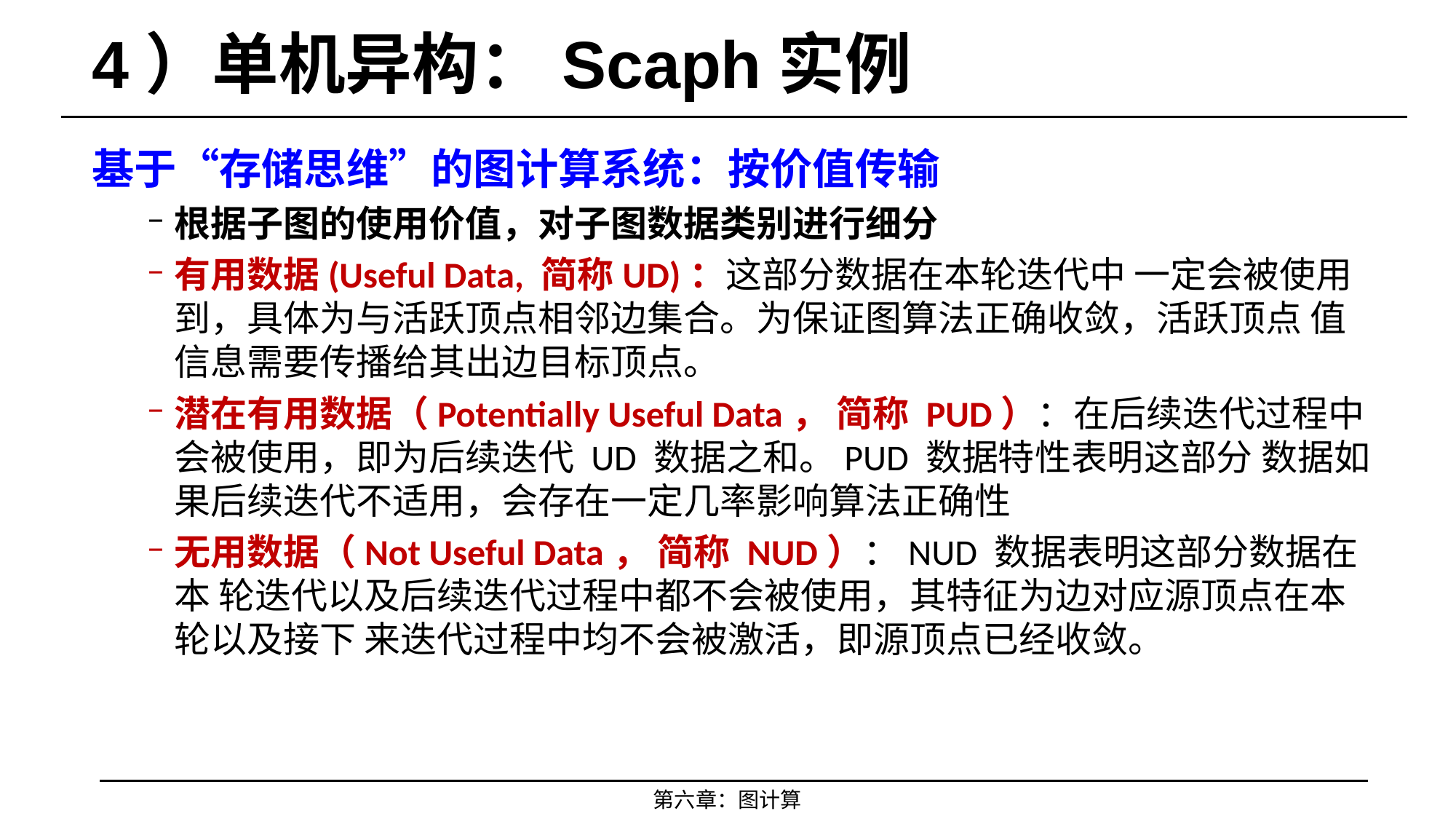

# 4）单机异构：Scaph实例
基于“存储思维”的图计算系统：按价值传输
根据子图的使用价值，对子图数据类别进行细分
有用数据(Useful Data, 简称UD)：这部分数据在本轮迭代中 一定会被使用到，具体为与活跃顶点相邻边集合。为保证图算法正确收敛，活跃顶点 值信息需要传播给其出边目标顶点。
潜在有用数据（Potentially Useful Data， 简称 PUD）：在后续迭代过程中会被使用，即为后续迭代 UD 数据之和。PUD 数据特性表明这部分 数据如果后续迭代不适用，会存在一定几率影响算法正确性
无用数据（Not Useful Data， 简称 NUD）：NUD 数据表明这部分数据在本 轮迭代以及后续迭代过程中都不会被使用，其特征为边对应源顶点在本轮以及接下 来迭代过程中均不会被激活，即源顶点已经收敛。